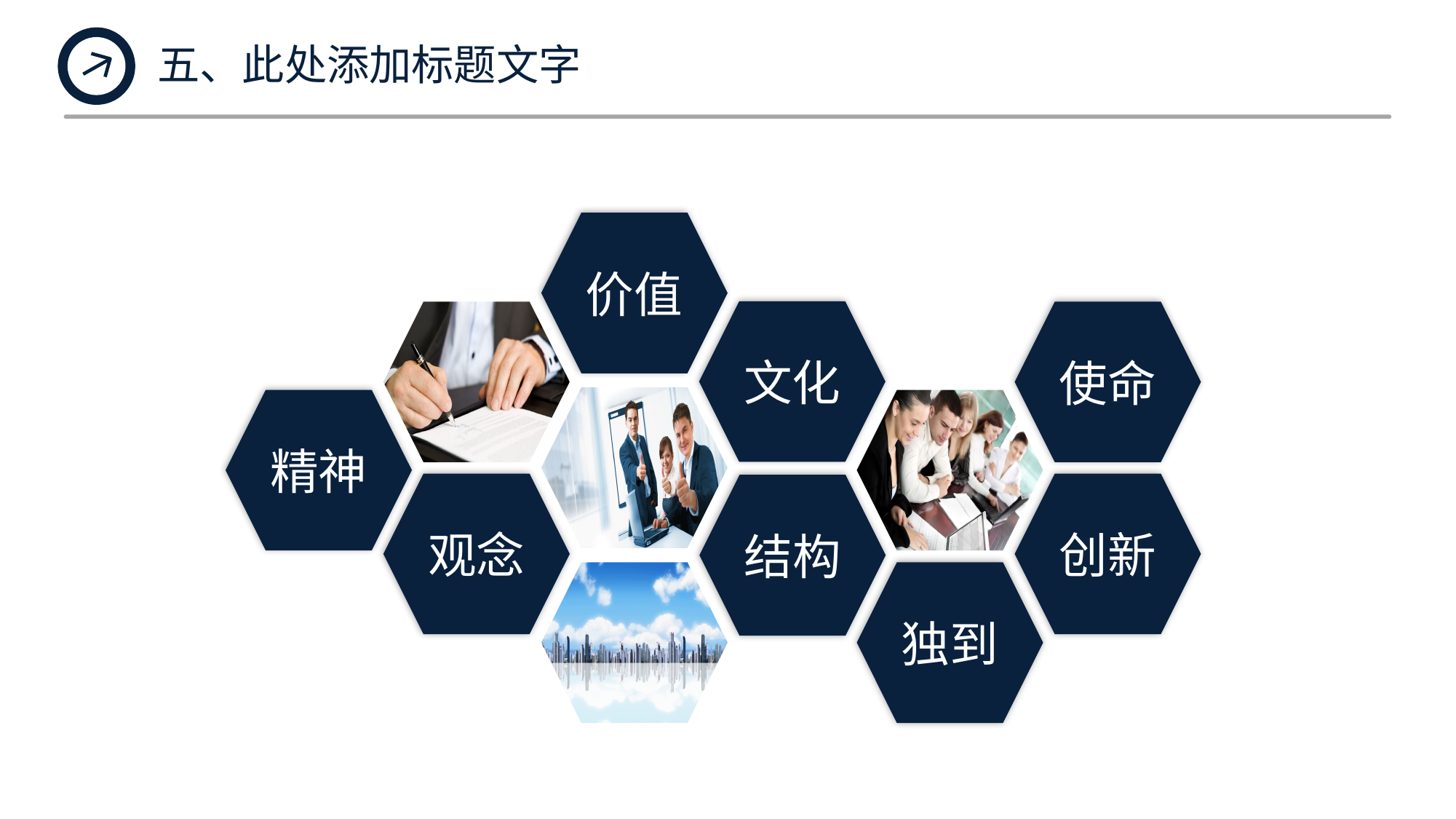

五、此处添加标题文字

价值
文化

使命

精神

观念
创新
结构

独到